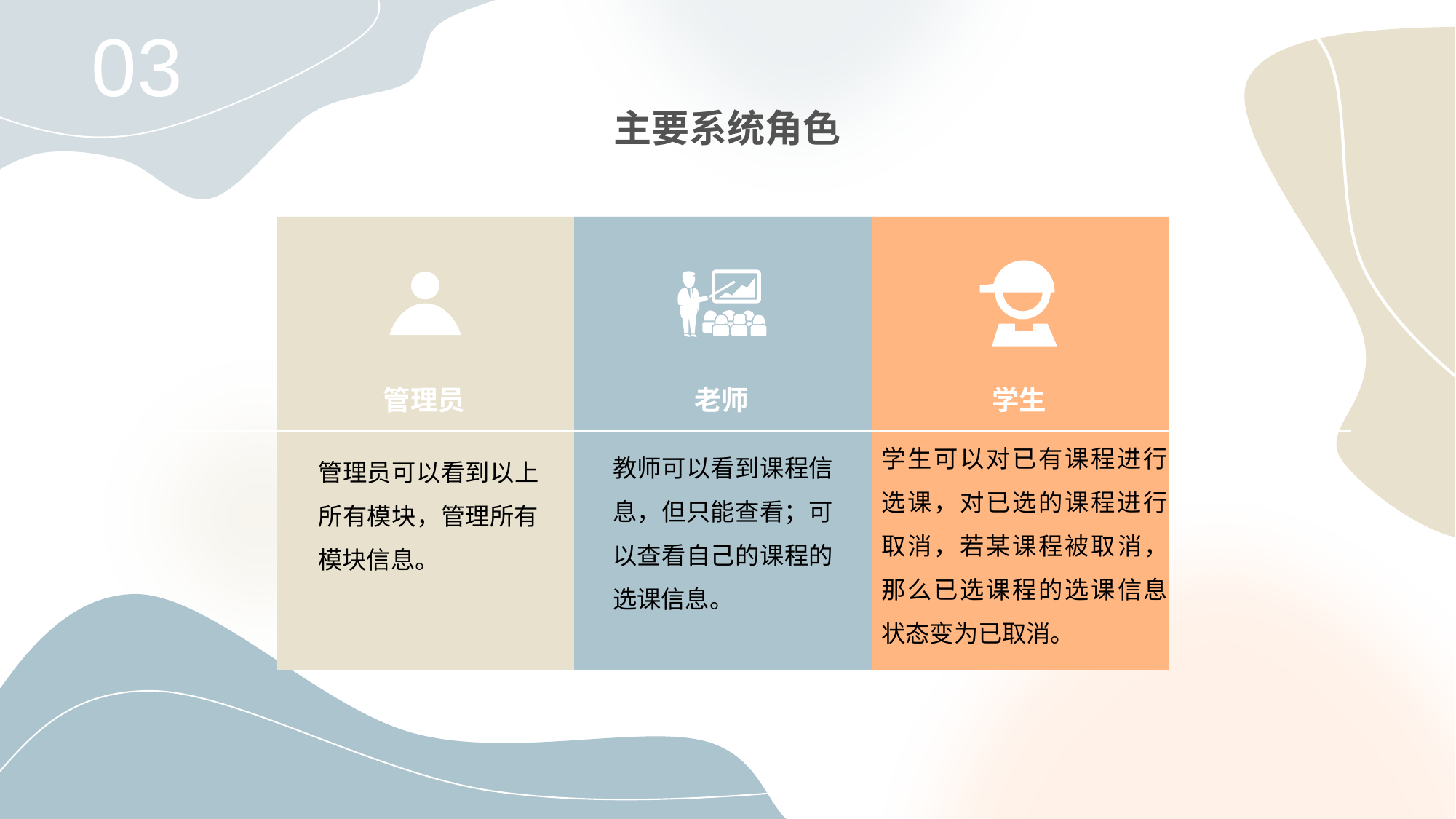

03
主要系统角色

管理员
管理员可以看到以上所有模块，管理所有模块信息。
老师
教师可以看到课程信息，但只能查看；可以查看自己的课程的选课信息。
学生
学生可以对已有课程进行选课，对已选的课程进行取消，若某课程被取消，那么已选课程的选课信息状态变为已取消。